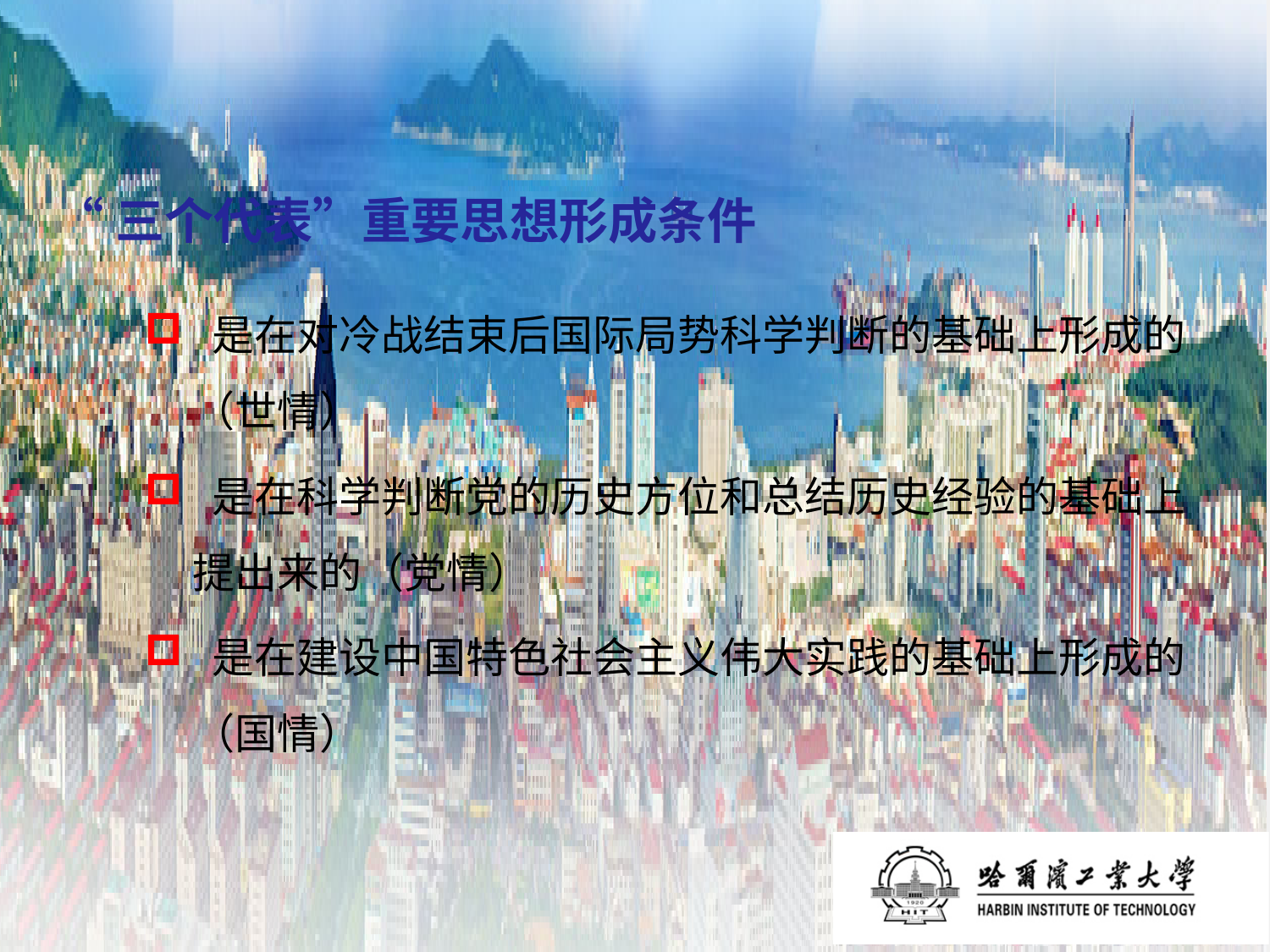

# “三个代表”重要思想形成条件
 是在对冷战结束后国际局势科学判断的基础上形成的（世情）
 是在科学判断党的历史方位和总结历史经验的基础上提出来的（党情）
 是在建设中国特色社会主义伟大实践的基础上形成的（国情）